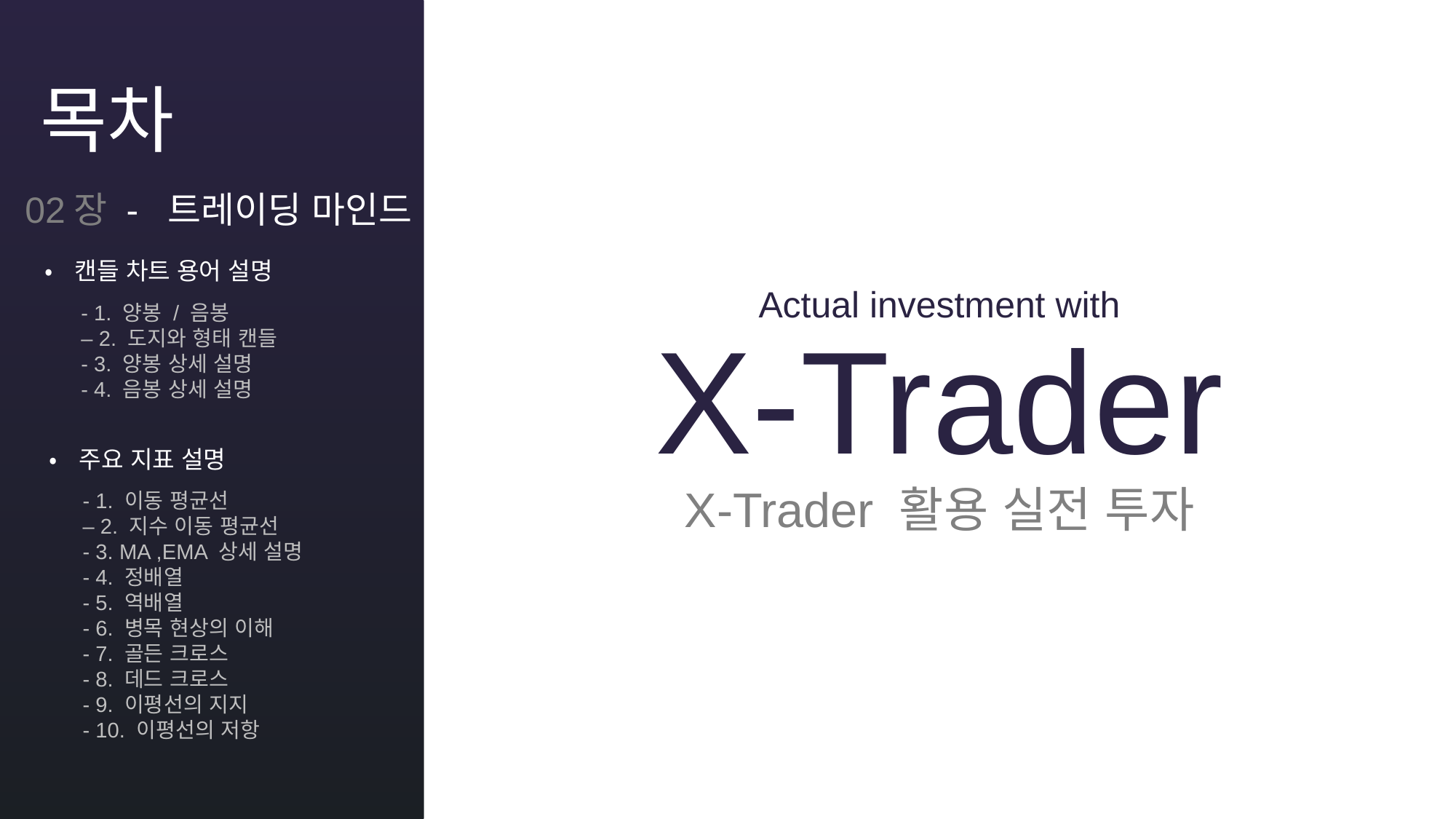

목차
02장 -  트레이딩 마인드
•캔들 차트 용어 설명
- 1. 양봉 / 음봉
– 2. 도지와 형태 캔들
- 3. 양봉 상세 설명
- 4. 음봉 상세 설명
•주요 지표 설명
- 1. 이동 평균선
– 2. 지수 이동 평균선
- 3. MA ,EMA 상세 설명
- 4. 정배열
- 5. 역배열
- 6. 병목 현상의 이해
- 7. 골든 크로스
- 8. 데드 크로스
- 9. 이평선의 지지
- 10. 이평선의 저항
Actual investment with
X-Trader
X-Trader 활용 실전 투자